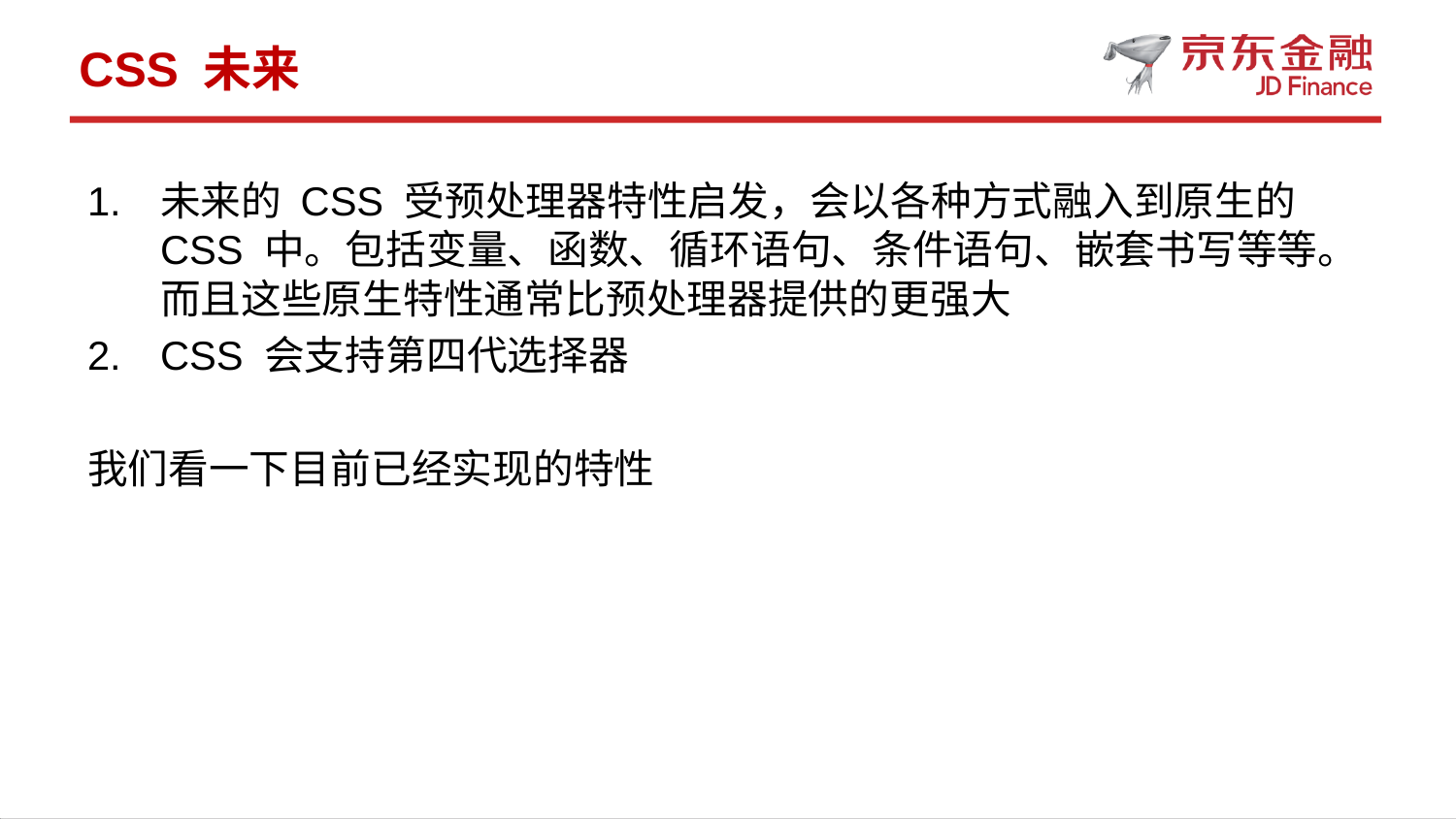

CSS 未来
未来的 CSS 受预处理器特性启发，会以各种方式融入到原生的 CSS 中。包括变量、函数、循环语句、条件语句、嵌套书写等等。而且这些原生特性通常比预处理器提供的更强大
CSS 会支持第四代选择器

我们看一下目前已经实现的特性